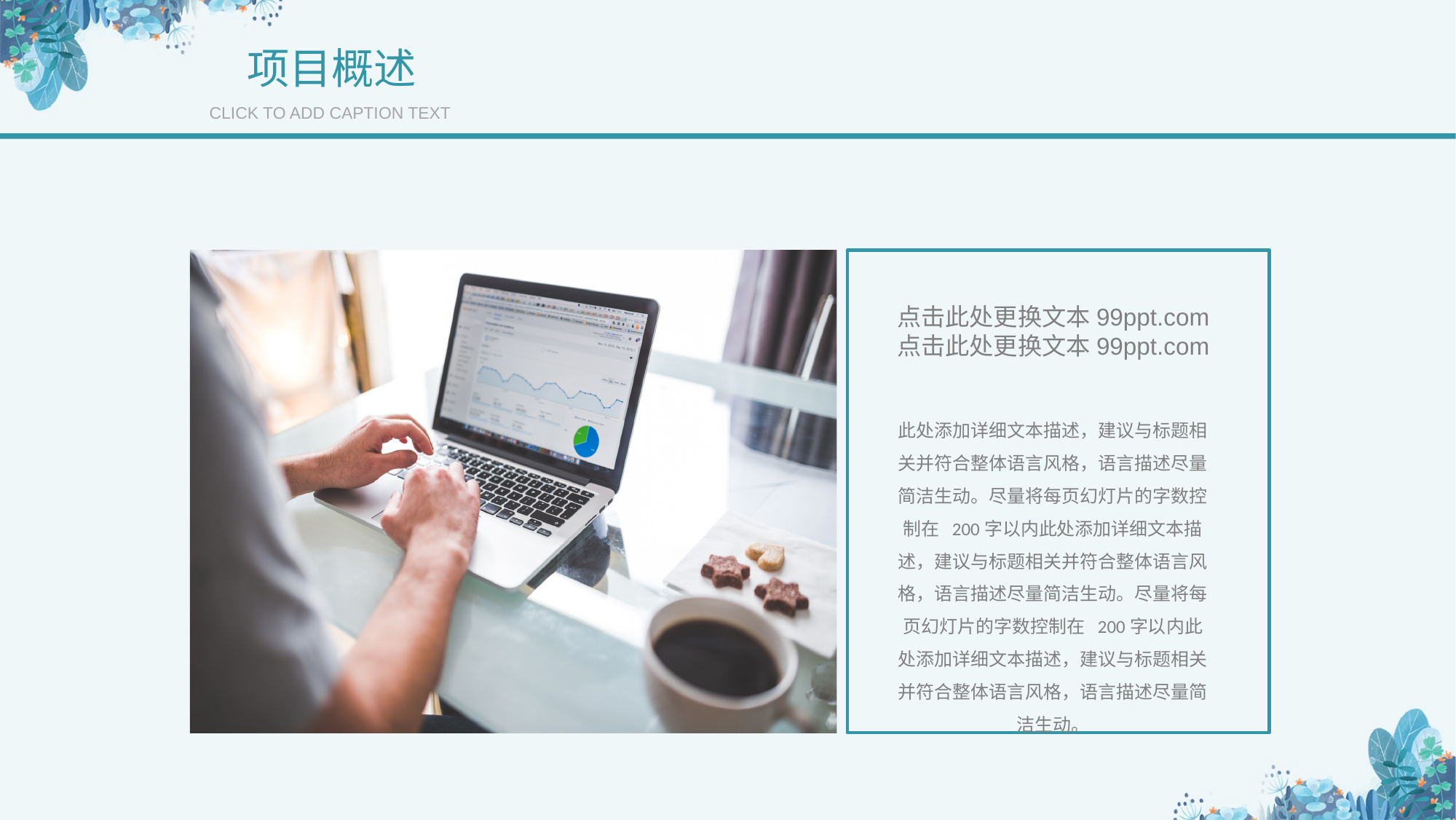

项目概述
CLICK TO ADD CAPTION TEXT

点击此处更换文本99ppt.com点击此处更换文本99ppt.com
此处添加详细文本描述，建议与标题相关并符合整体语言风格，语言描述尽量简洁生动。尽量将每页幻灯片的字数控制在  200字以内此处添加详细文本描述，建议与标题相关并符合整体语言风格，语言描述尽量简洁生动。尽量将每页幻灯片的字数控制在  200字以内此处添加详细文本描述，建议与标题相关并符合整体语言风格，语言描述尽量简洁生动。